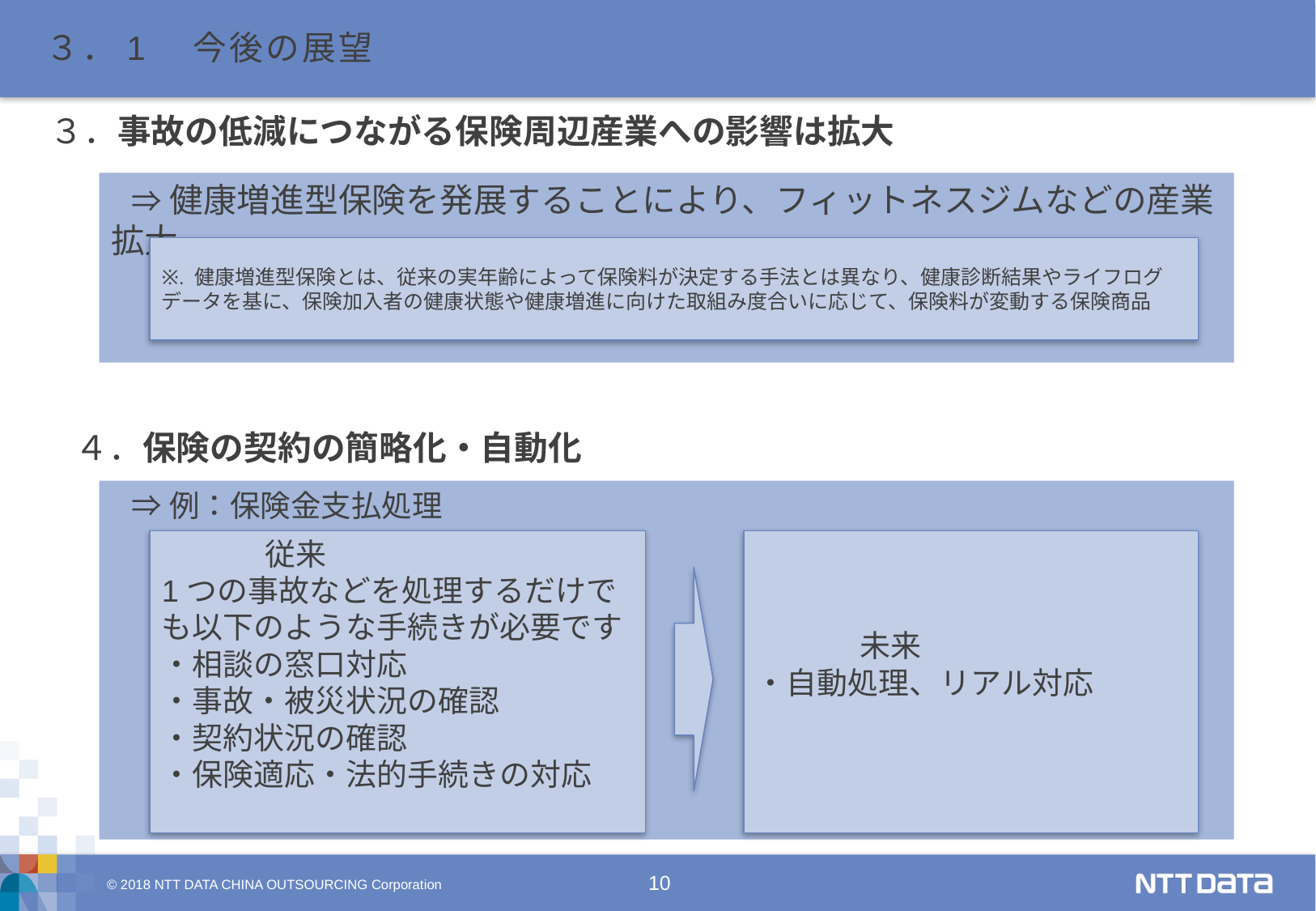

３．1　今後の展望

    ３．事故の低減につながる保険周辺産業への影響は拡大
   ⇒健康増進型保険を発展することにより、フィットネスジムなどの産業拡大
※. 健康増進型保険とは、従来の実年齢によって保険料が決定する手法とは異なり、健康診断結果やライフログデータを基に、保険加入者の健康状態や健康増進に向けた取組み度合いに応じて、保険料が変動する保険商品
 　 ４．保険の契約の簡略化・自動化
   ⇒例：保険金支払処理
              従来
1つの事故などを処理するだけでも以下のような手続きが必要です
・相談の窓口対応
・事故・被災状況の確認
・契約状況の確認
・保険適応・法的手続きの対応

              未来
・自動処理、リアル対応